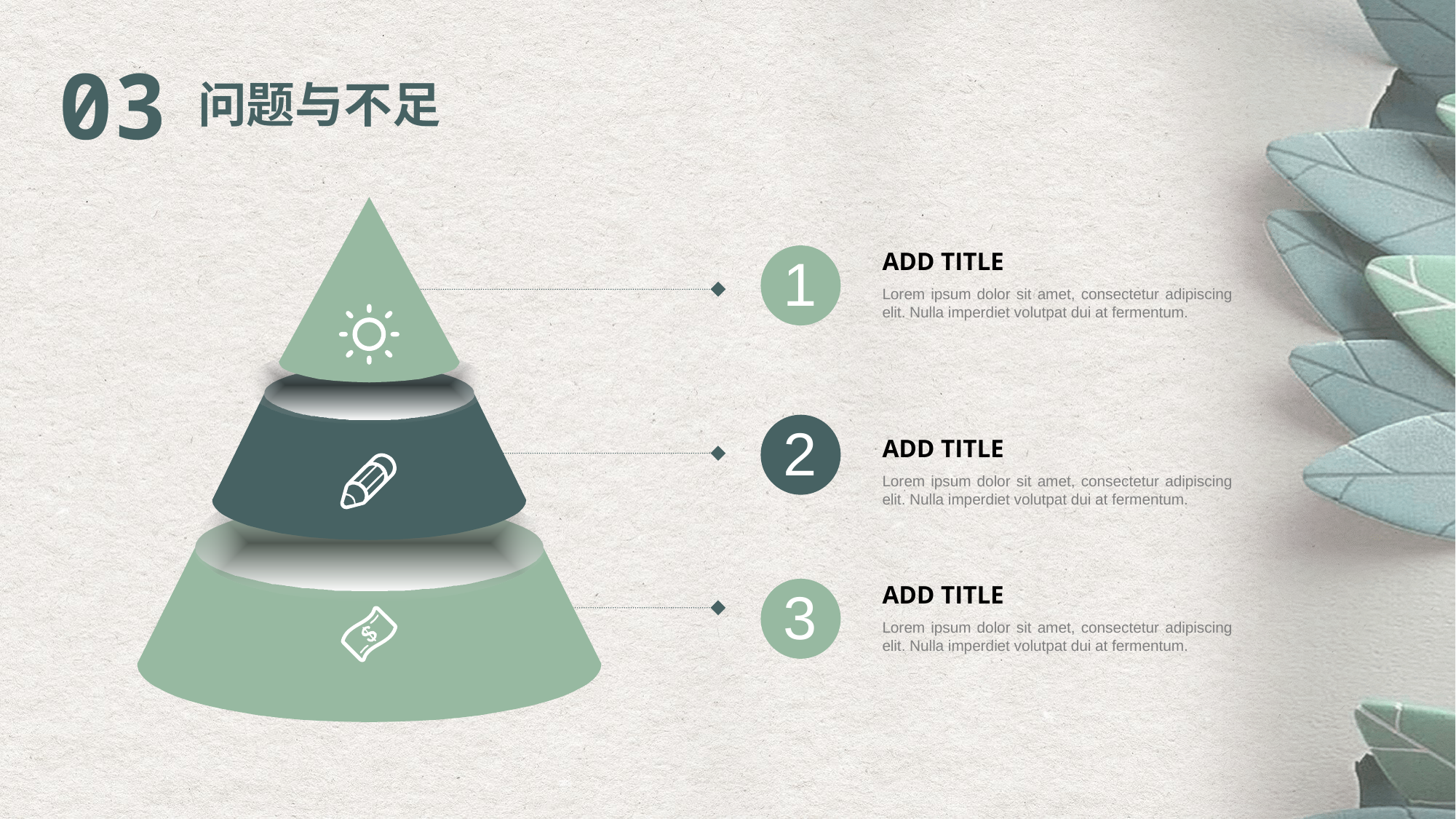

03
问题与不足

ADD TITLE
Lorem ipsum dolor sit amet, consectetur adipiscing elit. Nulla imperdiet volutpat dui at fermentum.
1

2

ADD TITLE
Lorem ipsum dolor sit amet, consectetur adipiscing elit. Nulla imperdiet volutpat dui at fermentum.

ADD TITLE
Lorem ipsum dolor sit amet, consectetur adipiscing elit. Nulla imperdiet volutpat dui at fermentum.
3